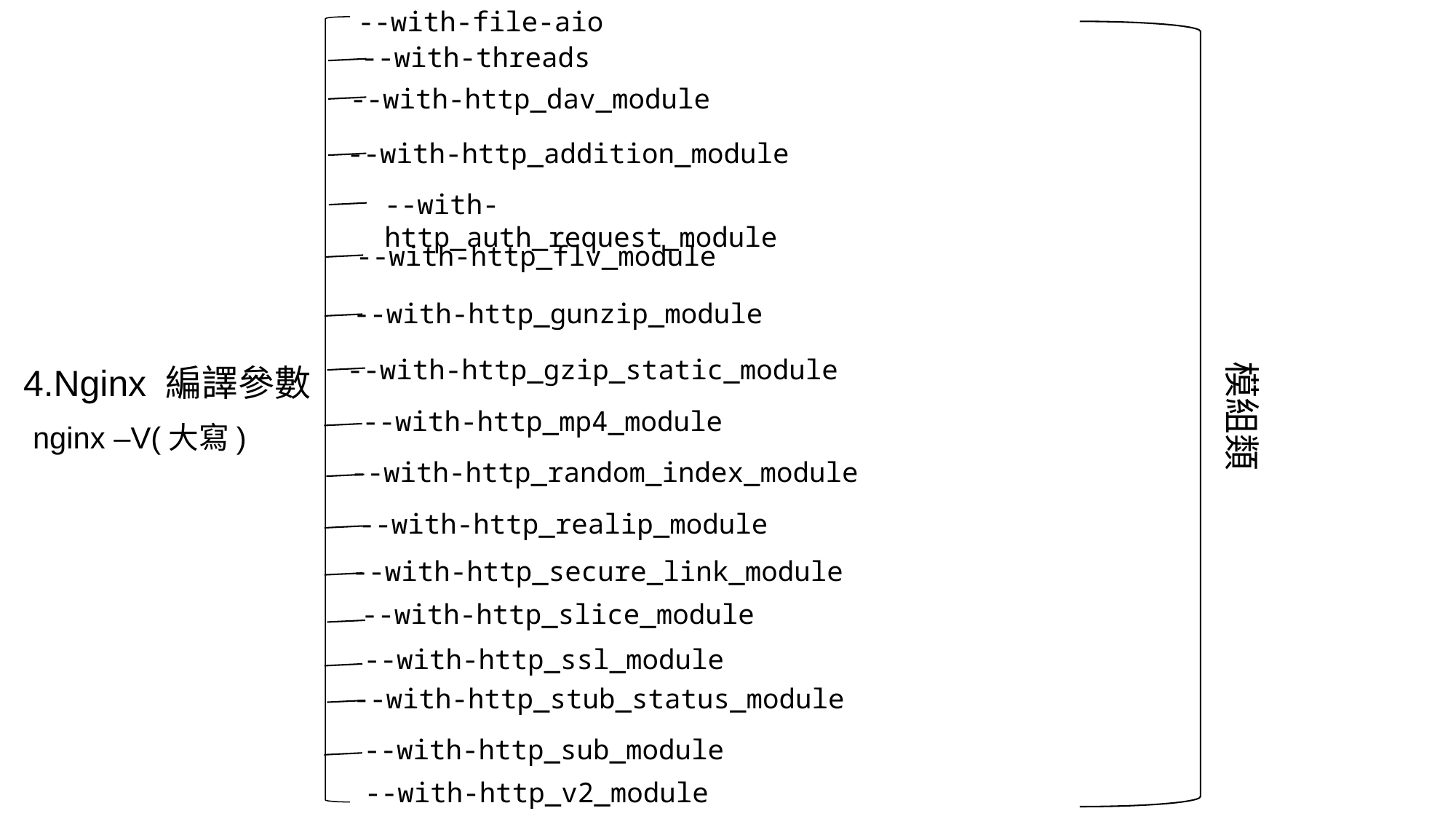

--with-file-aio

--with-threads
--with-http_dav_module
--with-http_addition_module
--with-http_auth_request_module
--with-http_flv_module
--with-http_gunzip_module
--with-http_gzip_static_module
模組類
4.Nginx 編譯參數
--with-http_mp4_module
nginx –V(大寫)
--with-http_random_index_module
--with-http_realip_module
--with-http_secure_link_module
--with-http_slice_module
--with-http_ssl_module
--with-http_stub_status_module
--with-http_sub_module
--with-http_v2_module